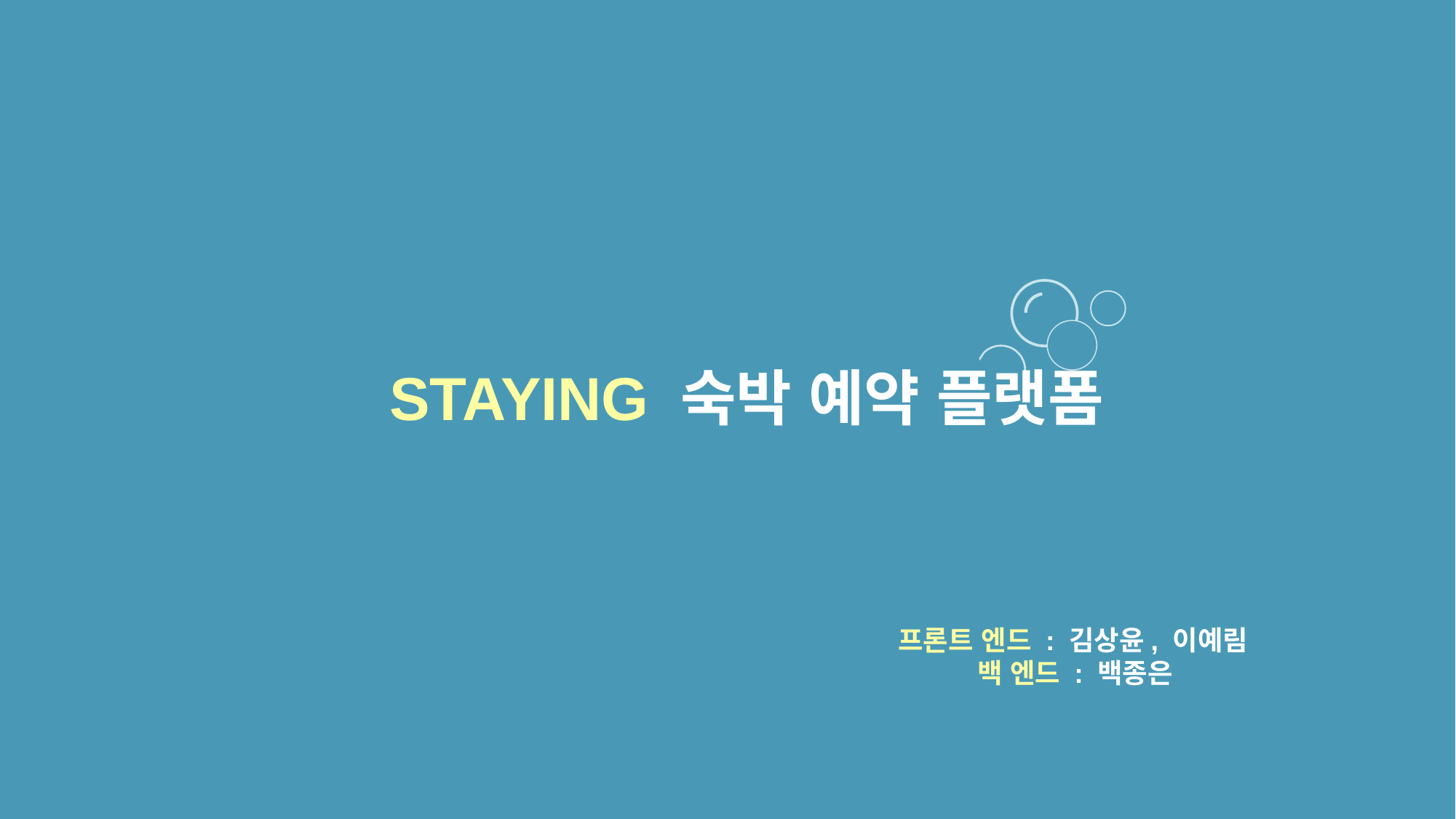

STAYING 숙박 예약 플랫폼
프론트 엔드 : 김상윤, 이예림
 백 엔드 : 백종은